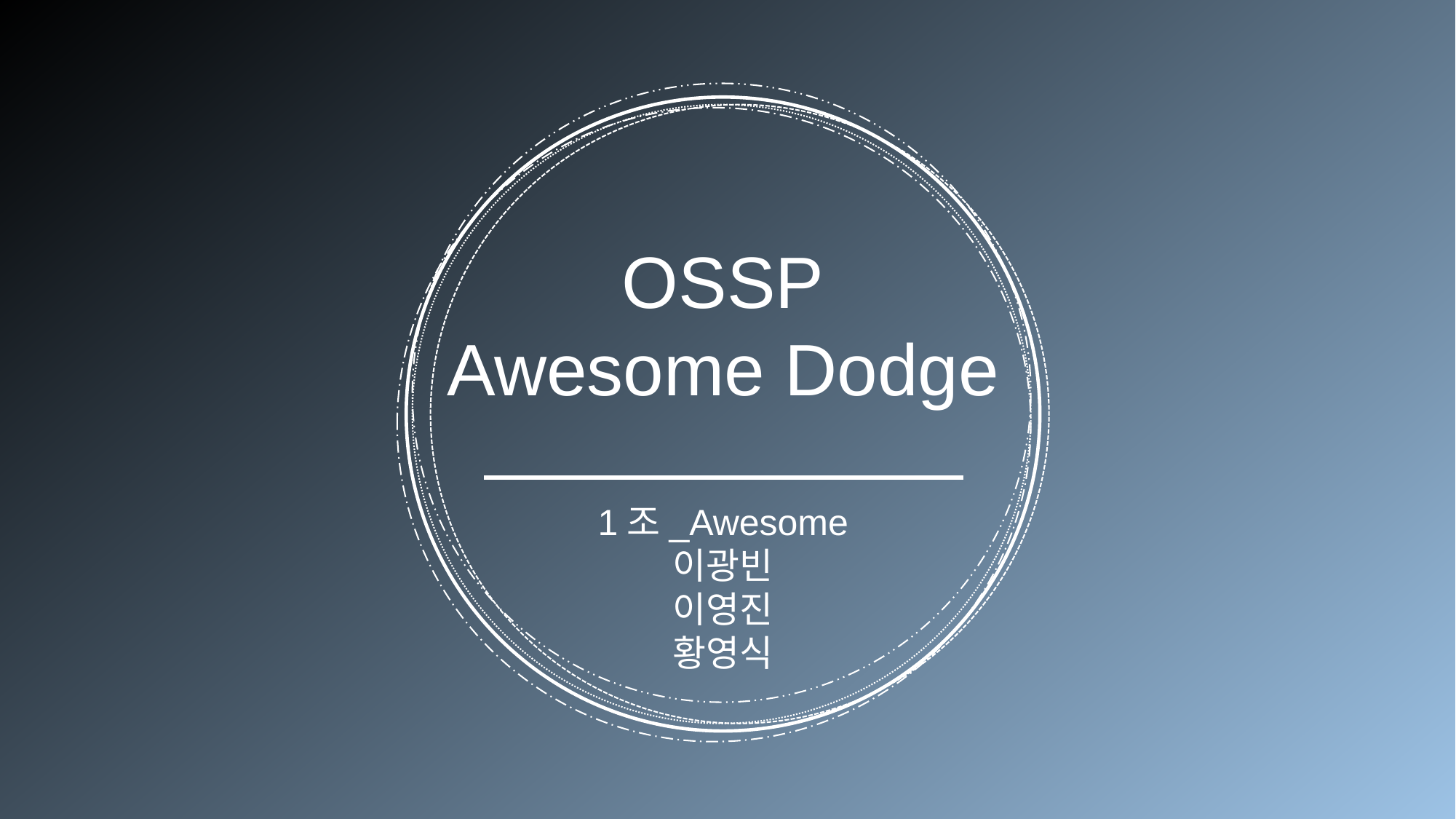

OSSP
Awesome Dodge
1조_Awesome
이광빈
이영진
황영식